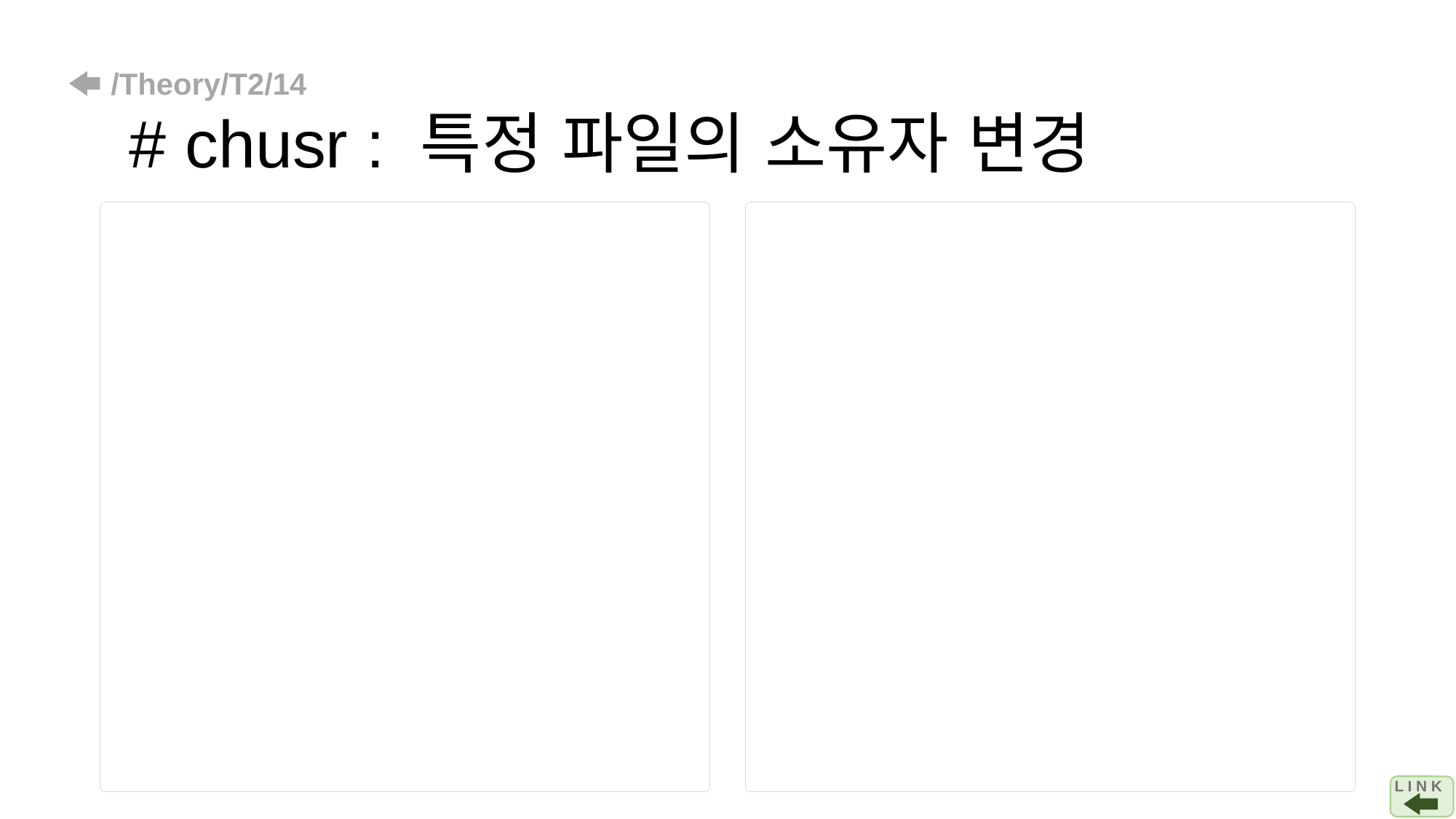

# /Theory/T2/14 # chusr : 특정 파일의 소유자 변경

L I N K